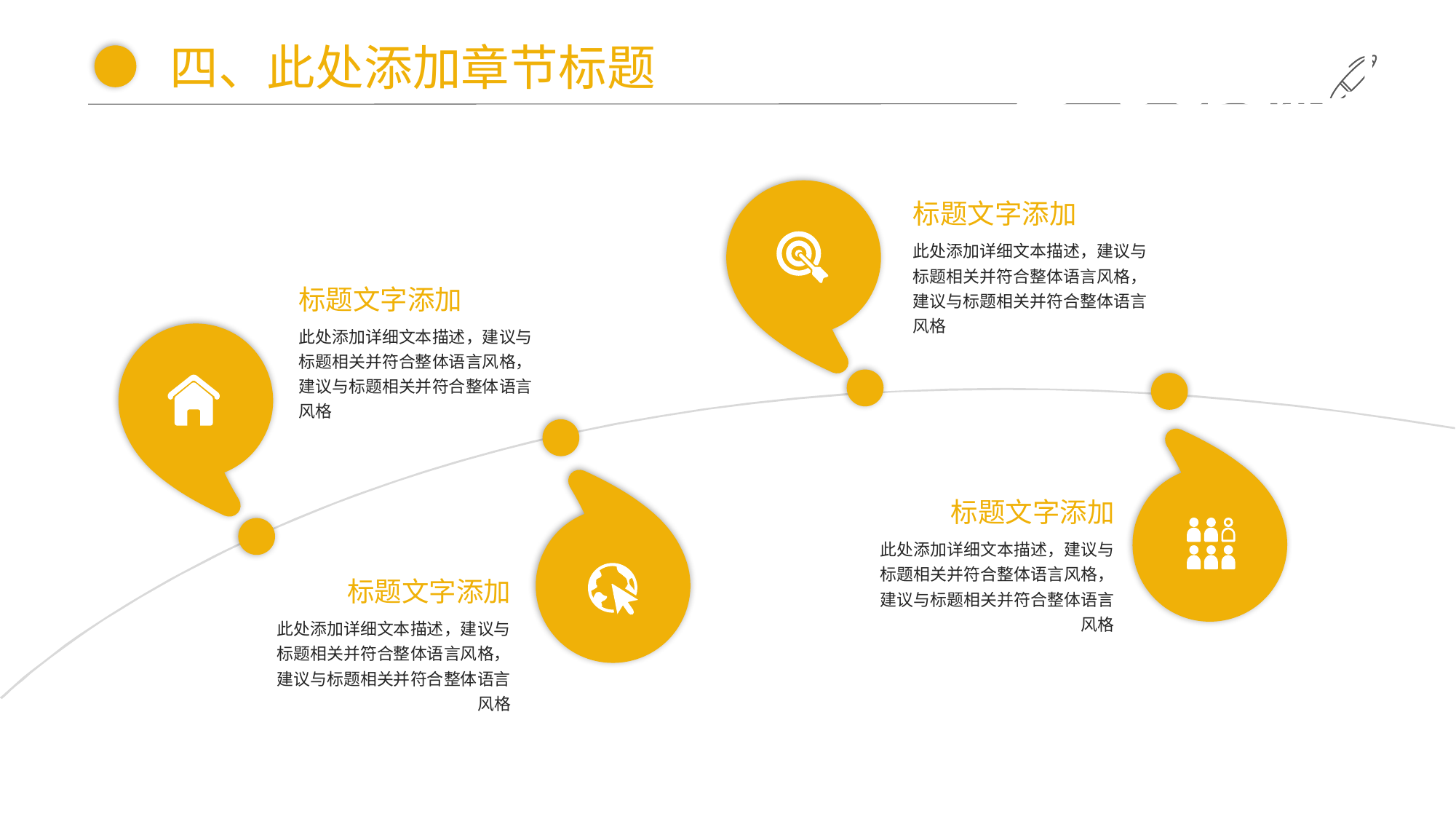

四、此处添加章节标题

标题文字添加
此处添加详细文本描述，建议与标题相关并符合整体语言风格，建议与标题相关并符合整体语言风格

标题文字添加
此处添加详细文本描述，建议与标题相关并符合整体语言风格，建议与标题相关并符合整体语言风格

标题文字添加
此处添加详细文本描述，建议与标题相关并符合整体语言风格，建议与标题相关并符合整体语言风格

标题文字添加
此处添加详细文本描述，建议与标题相关并符合整体语言风格，建议与标题相关并符合整体语言风格